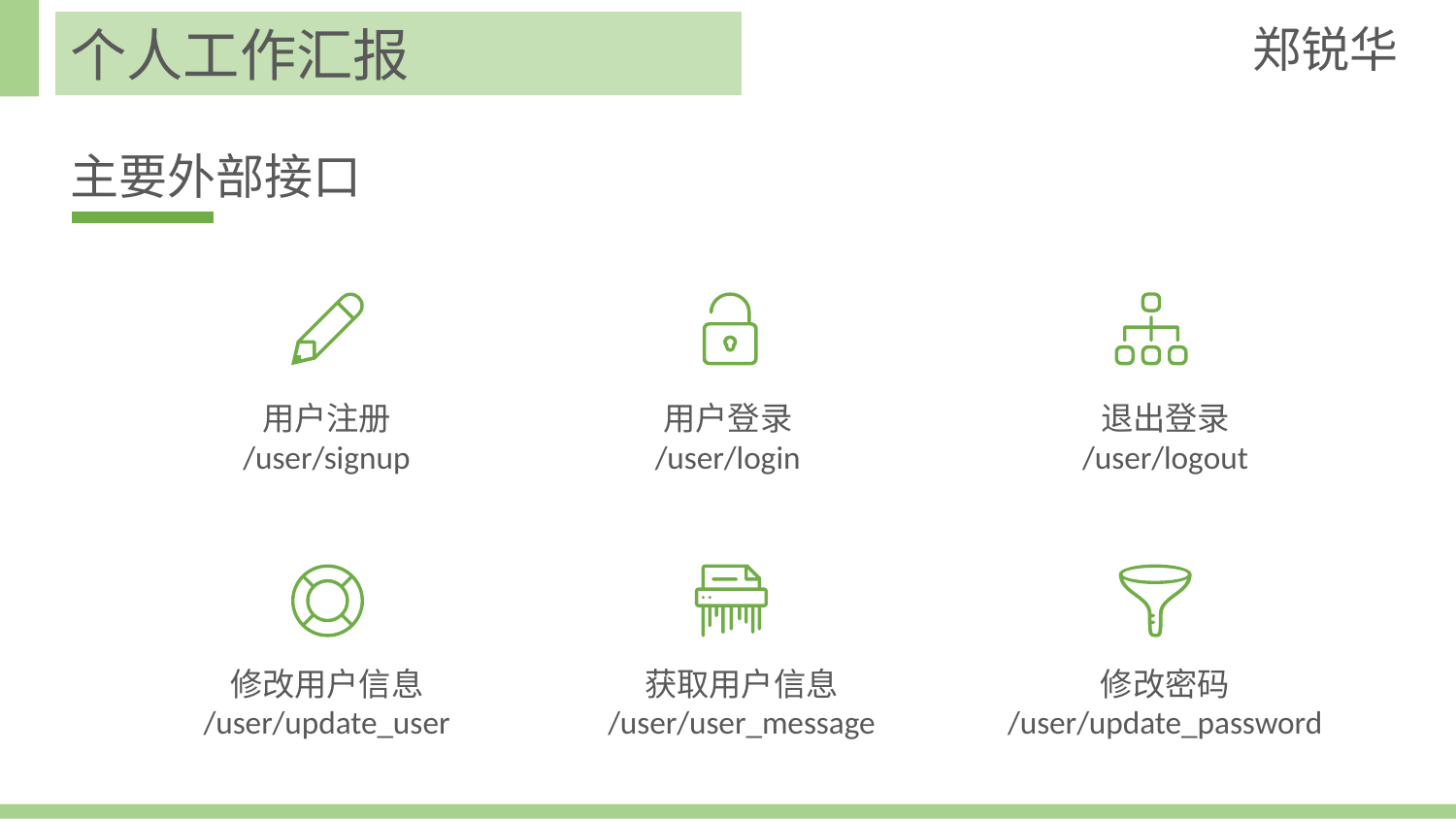

郑锐华
个人工作汇报
主要外部接口

用户登录
/user/login
退出登录
/user/logout

用户注册
/user/signup

修改用户信息
/user/update_user
获取用户信息
/user/user_message
修改密码
/user/update_password